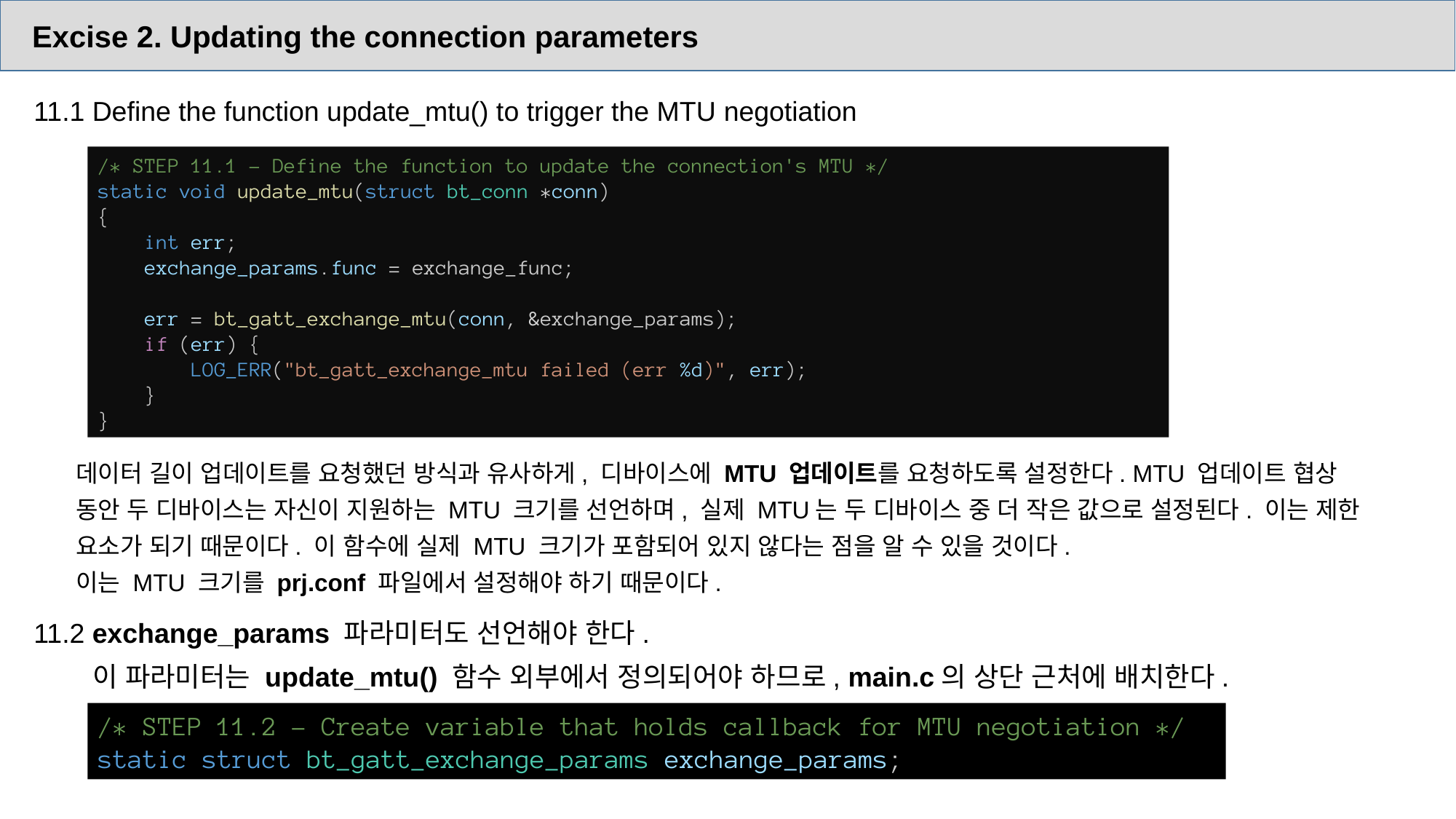

Excise 2. Updating the connection parameters
11.1 Define the function update_mtu() to trigger the MTU negotiation
/* STEP 11.1 - Define the function to update the connection's MTU */
static void update_mtu(struct bt_conn *conn)
{
    int err;
    exchange_params.func = exchange_func;
    err = bt_gatt_exchange_mtu(conn, &exchange_params);
    if (err) {
        LOG_ERR("bt_gatt_exchange_mtu failed (err %d)", err);
    }
}
데이터 길이 업데이트를 요청했던 방식과 유사하게, 디바이스에 MTU 업데이트를 요청하도록 설정한다. MTU 업데이트 협상 동안 두 디바이스는 자신이 지원하는 MTU 크기를 선언하며, 실제 MTU는 두 디바이스 중 더 작은 값으로 설정된다. 이는 제한 요소가 되기 때문이다. 이 함수에 실제 MTU 크기가 포함되어 있지 않다는 점을 알 수 있을 것이다.
이는 MTU 크기를 prj.conf 파일에서 설정해야 하기 때문이다.
11.2 exchange_params 파라미터도 선언해야 한다.
    이 파라미터는 update_mtu() 함수 외부에서 정의되어야 하므로, main.c의 상단 근처에 배치한다.
/* STEP 11.2 - Create variable that holds callback for MTU negotiation */
static struct bt_gatt_exchange_params exchange_params;